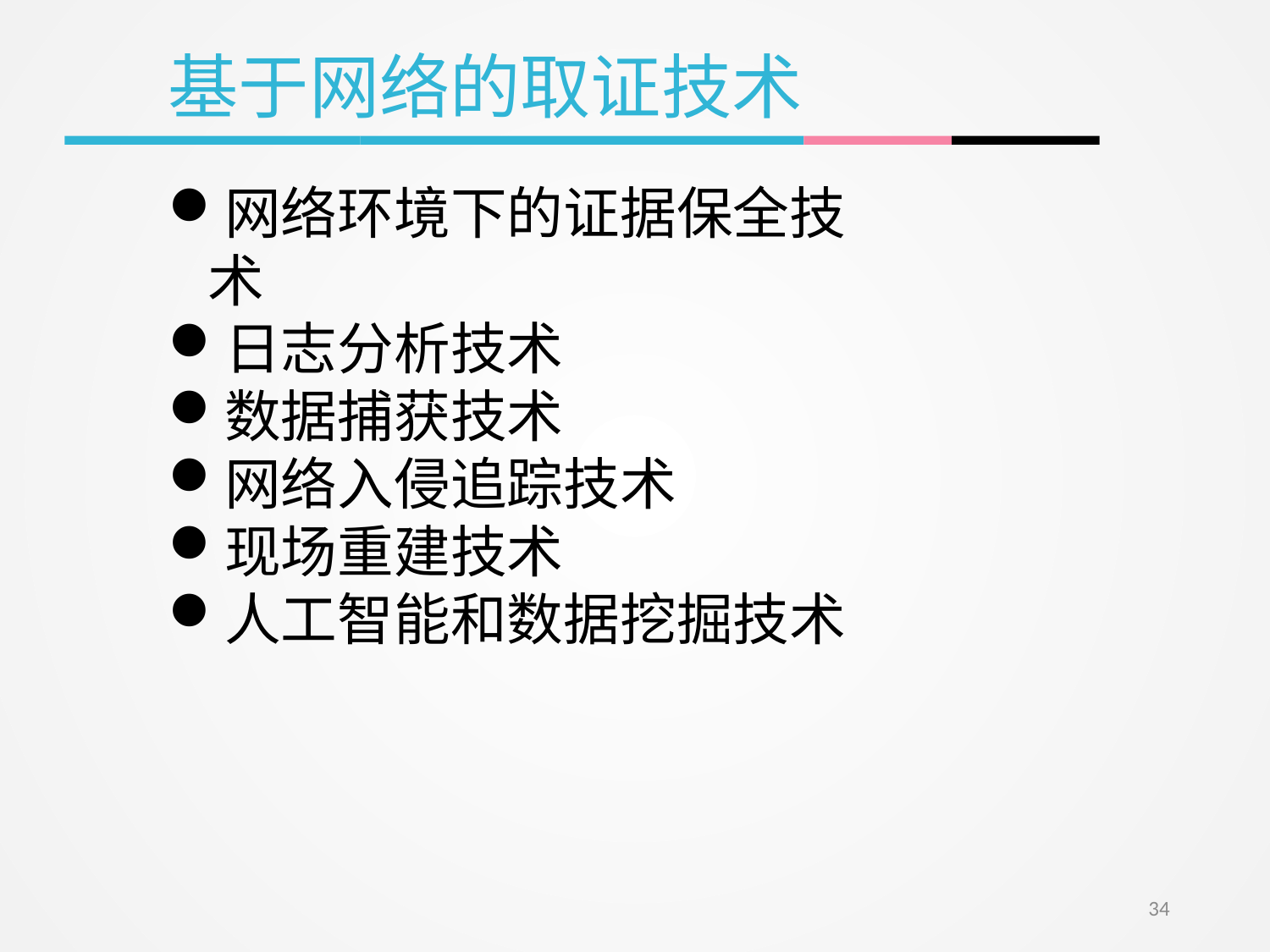

基于网络的取证技术

网络环境下的证据保全技术
日志分析技术
数据捕获技术
网络入侵追踪技术
现场重建技术
人工智能和数据挖掘技术
34